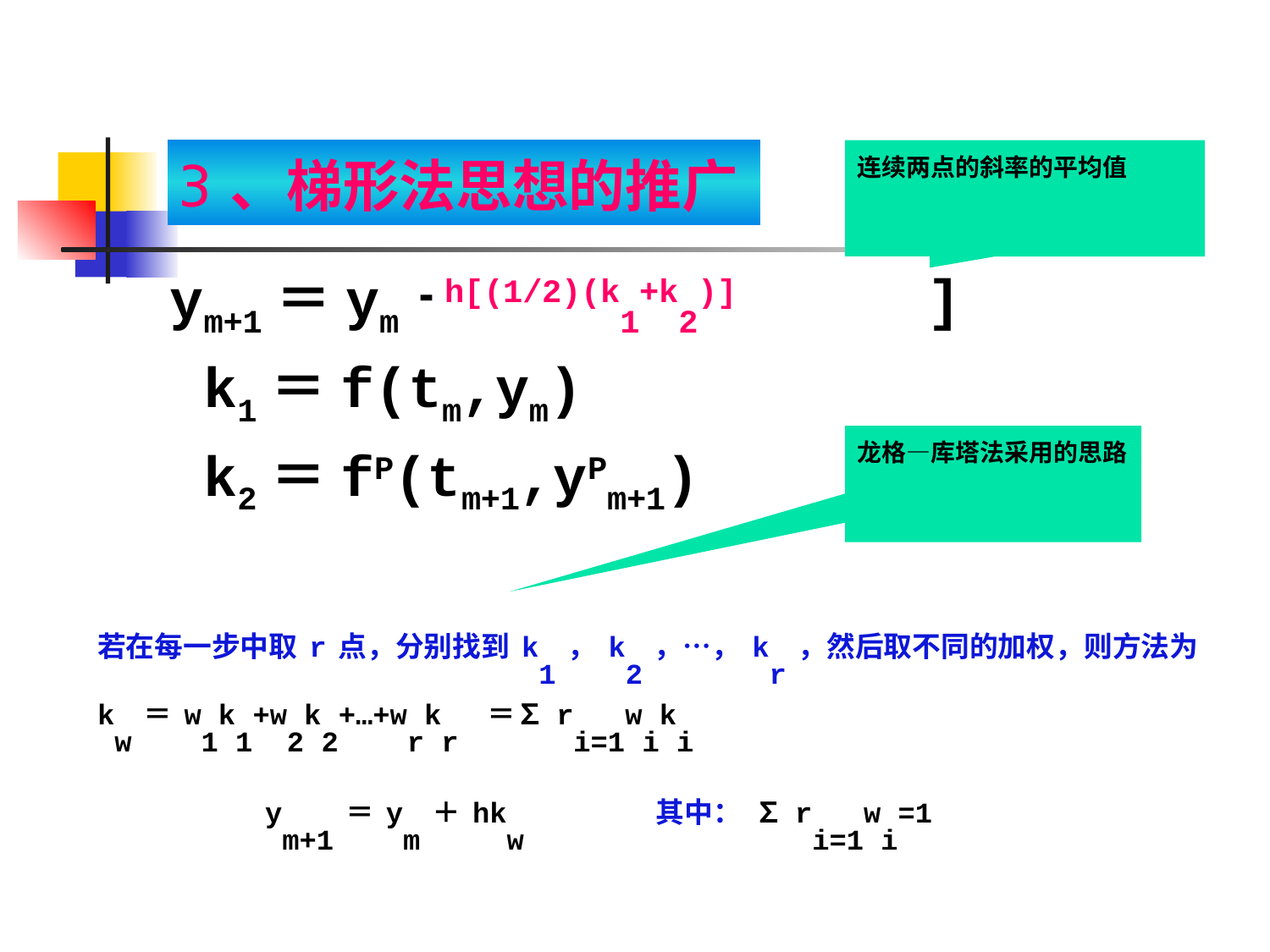

# 3、梯形法思想的推广
连续两点的斜率的平均值
h[(1/2)(k1+k2)]
ym+1＝ym＋h[(1/2)(k1+k2)]
 k1＝f(tm,ym)
 k2＝fP(tm+1,yPm+1)
龙格—库塔法采用的思路
若在每一步中取r点，分别找到k1，k2，…，kr，然后取不同的加权，则方法为
kw＝w1k1+w2k2+…+wrkr ＝∑ri=1wiki
ym+1＝ym＋hkw       其中：  ∑ri=1wi=1
65